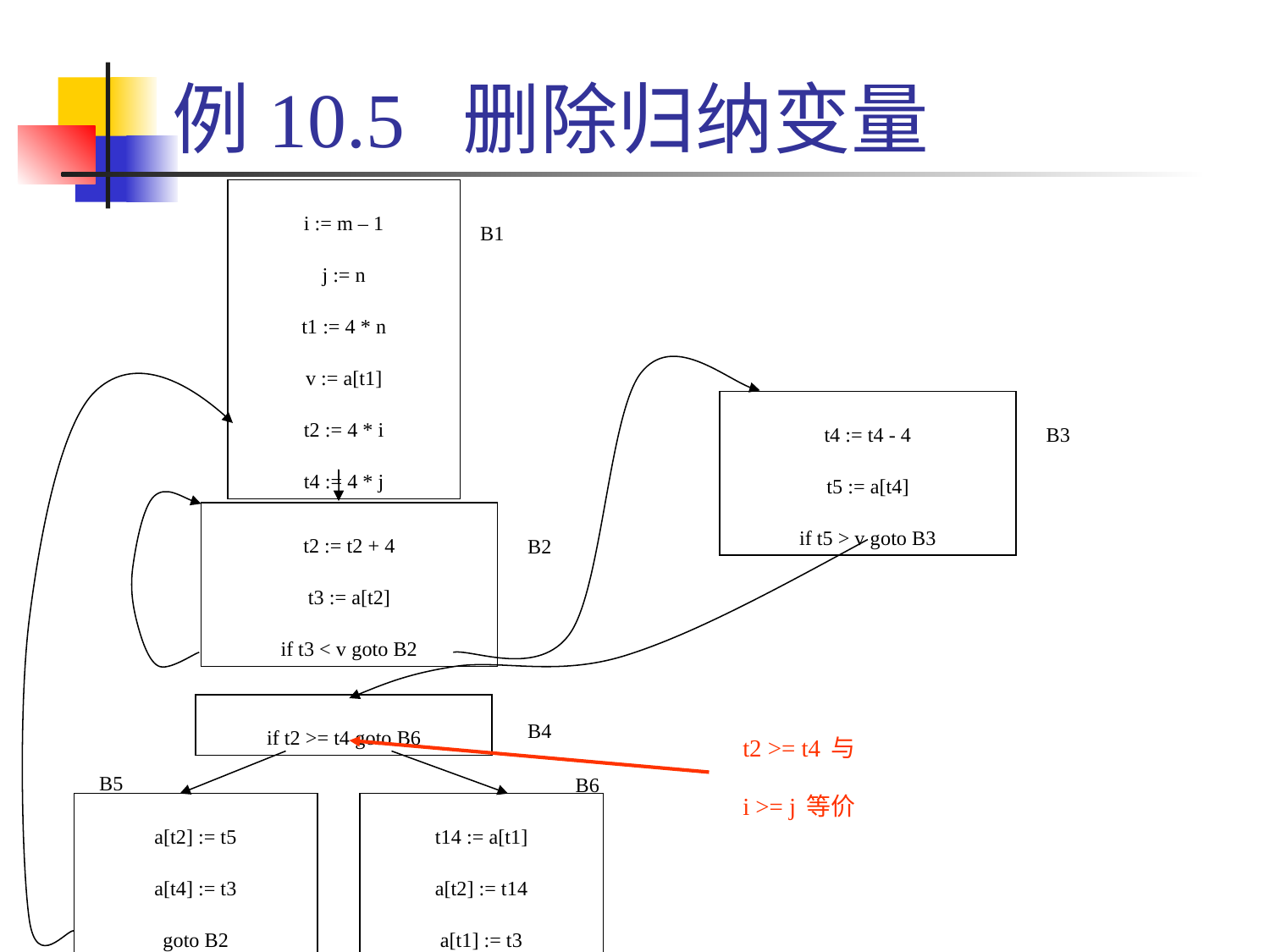

# 例10.5  删除归纳变量
i := m – 1
j := n
t1 := 4 * n
v := a[t1]
t2 := 4 * i
t4 := 4 * j
B1

t4 := t4 - 4
t5 := a[t4]
if t5 > v goto B3
B3

t2 := t2 + 4
t3 := a[t2]
if t3 < v goto B2
B2

B4
if t2 >= t4 goto B6
t2 >= t4与
i >= j等价
B5

B6

a[t2] := t5
a[t4] := t3
goto B2
t14 := a[t1]
a[t2] := t14
a[t1] := t3